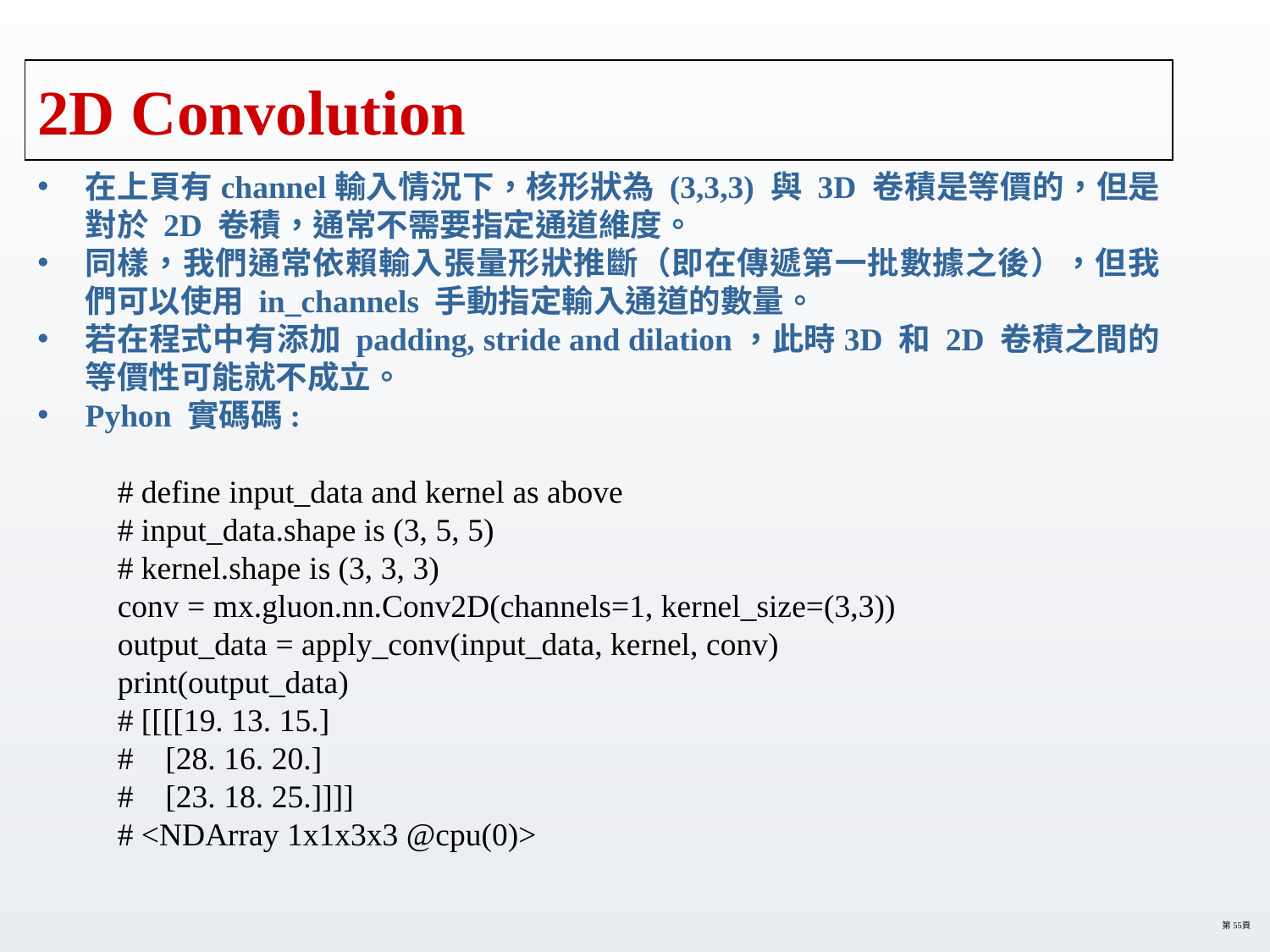

# 2D Convolution
在上頁有channel輸入情況下，核形狀為 (3,3,3) 與 3D 卷積是等價的，但是對於 2D 卷積，通常不需要指定通道維度。
同樣，我們通常依賴輸入張量形狀推斷（即在傳遞第一批數據之後），但我們可以使用 in_channels 手動指定輸入通道的數量。
若在程式中有添加 padding, stride and dilation，此時3D 和 2D 卷積之間的等價性可能就不成立。
Pyhon 實碼碼:
# define input_data and kernel as above
# input_data.shape is (3, 5, 5)
# kernel.shape is (3, 3, 3)
conv = mx.gluon.nn.Conv2D(channels=1, kernel_size=(3,3))
output_data = apply_conv(input_data, kernel, conv)
print(output_data)
# [[[[19. 13. 15.]
#    [28. 16. 20.]
#    [23. 18. 25.]]]]
# <NDArray 1x1x3x3 @cpu(0)>